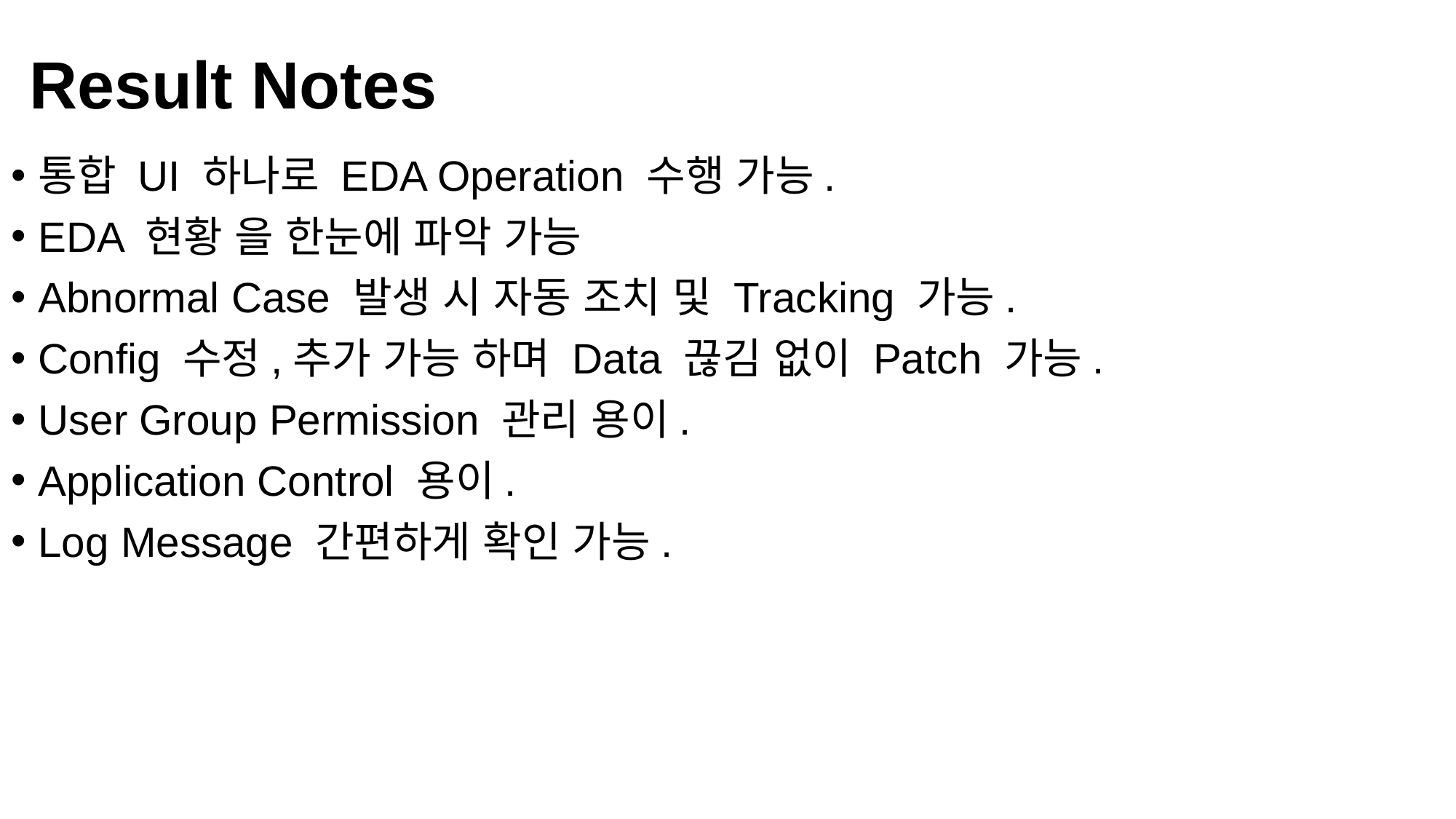

# Result Notes
통합 UI 하나로 EDA Operation 수행 가능.
EDA 현황 을 한눈에 파악 가능
Abnormal Case 발생 시 자동 조치 및 Tracking 가능.
Config 수정,추가 가능 하며 Data 끊김 없이 Patch 가능.
User Group Permission 관리 용이.
Application Control 용이.
Log Message 간편하게 확인 가능.